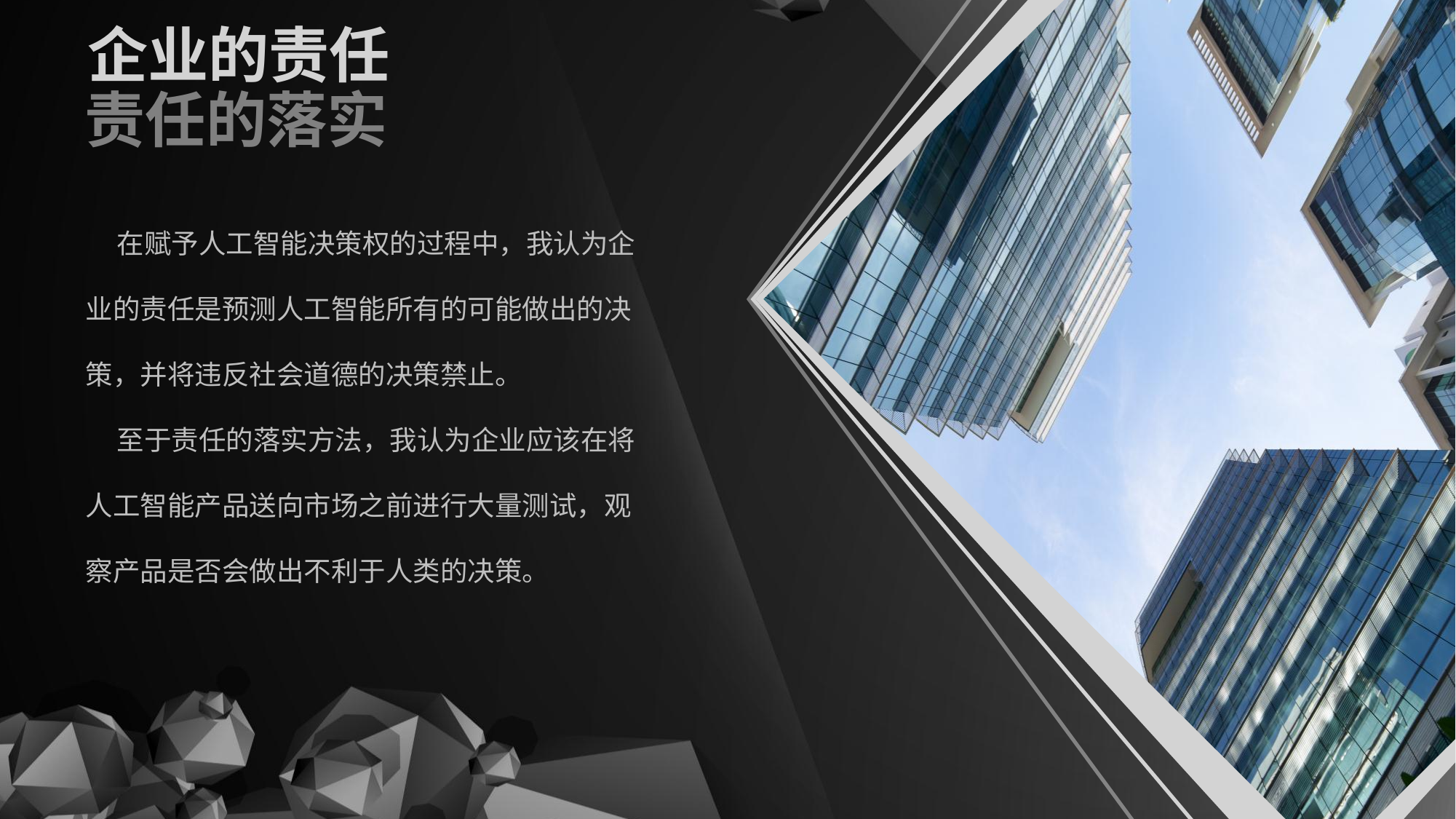

企业的责任

责任的落实
    在赋予人工智能决策权的过程中，我认为企业的责任是预测人工智能所有的可能做出的决策，并将违反社会道德的决策禁止。
    至于责任的落实方法，我认为企业应该在将人工智能产品送向市场之前进行大量测试，观察产品是否会做出不利于人类的决策。